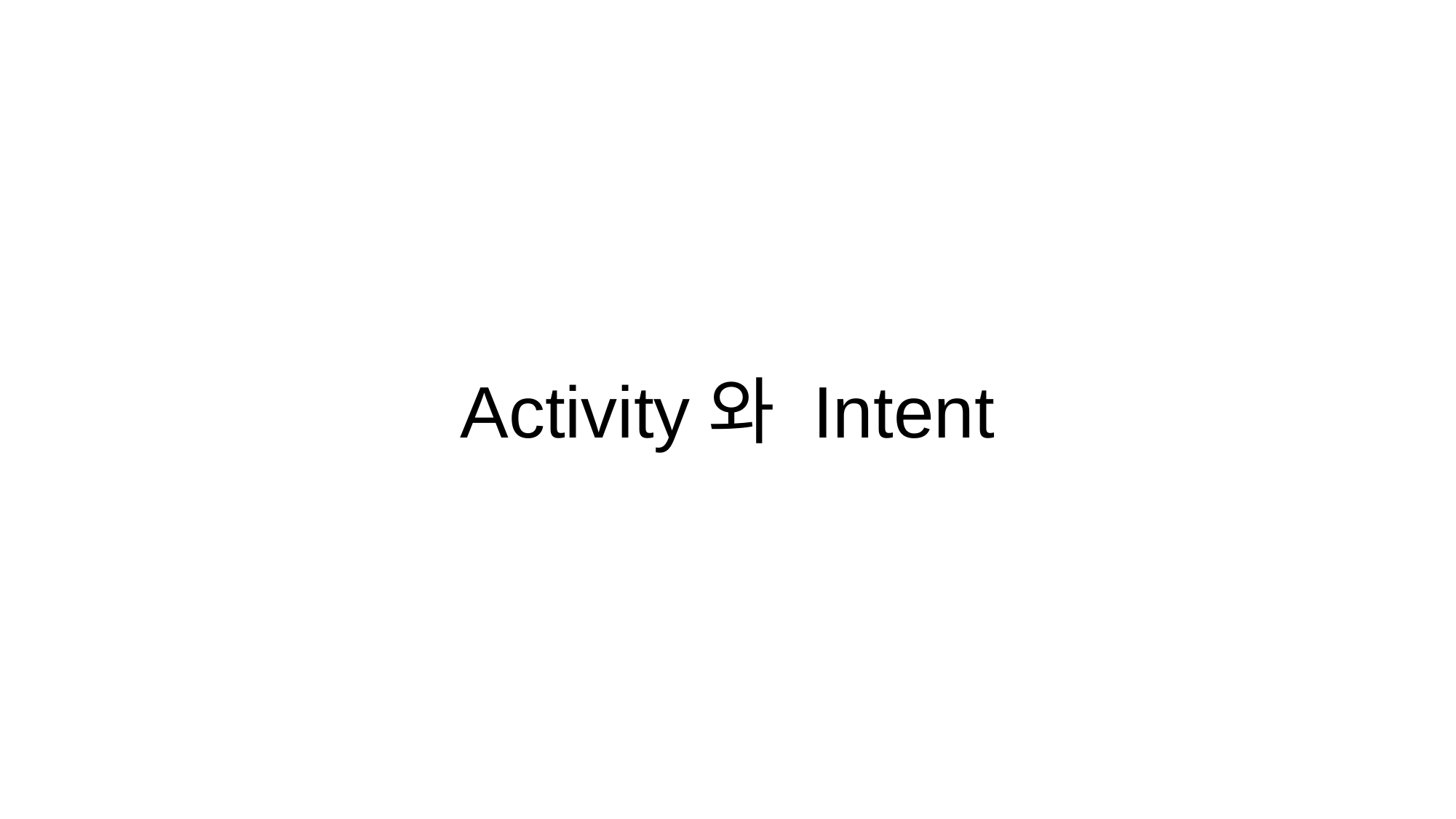

나눔스퀘어OTF ExtraBold
나눔스퀘어OTF Bold
나눔스퀘어OTF
나눔스퀘어_ac ExtraBold
나눔스퀘어_ac Bold
Activity와 Intent
나눔스퀘어_ac
나눔스퀘어 ExtraBold
나눔스퀘어 Bold
나눔스퀘어
실행 화면
XML
나눔스퀘어 Light
Kotlin